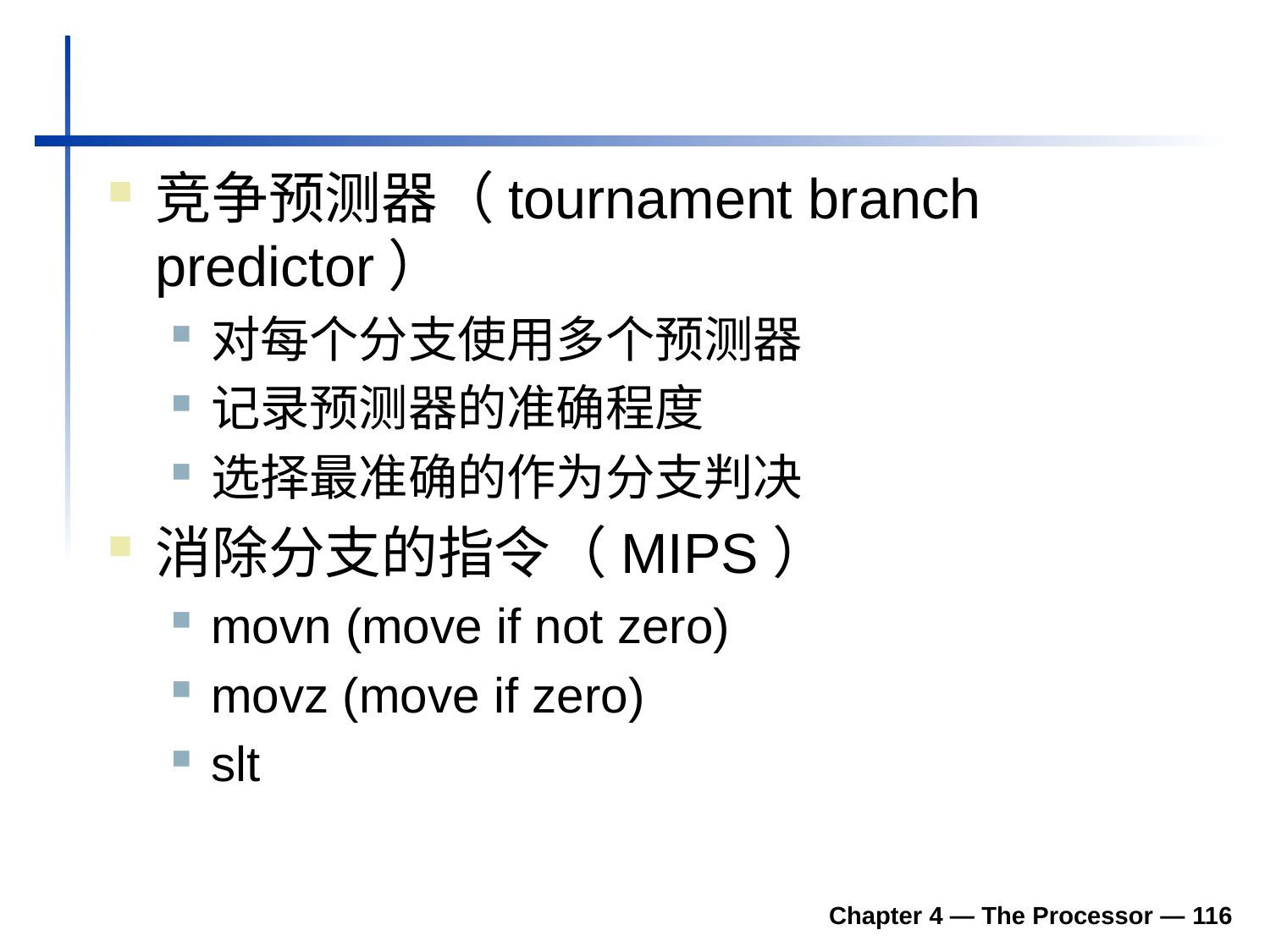

#
竞争预测器（tournament branch predictor）
对每个分支使用多个预测器
记录预测器的准确程度
选择最准确的作为分支判决
消除分支的指令（MIPS）
movn (move if not zero)
movz (move if zero)
slt
Chapter 4 — The Processor — 116